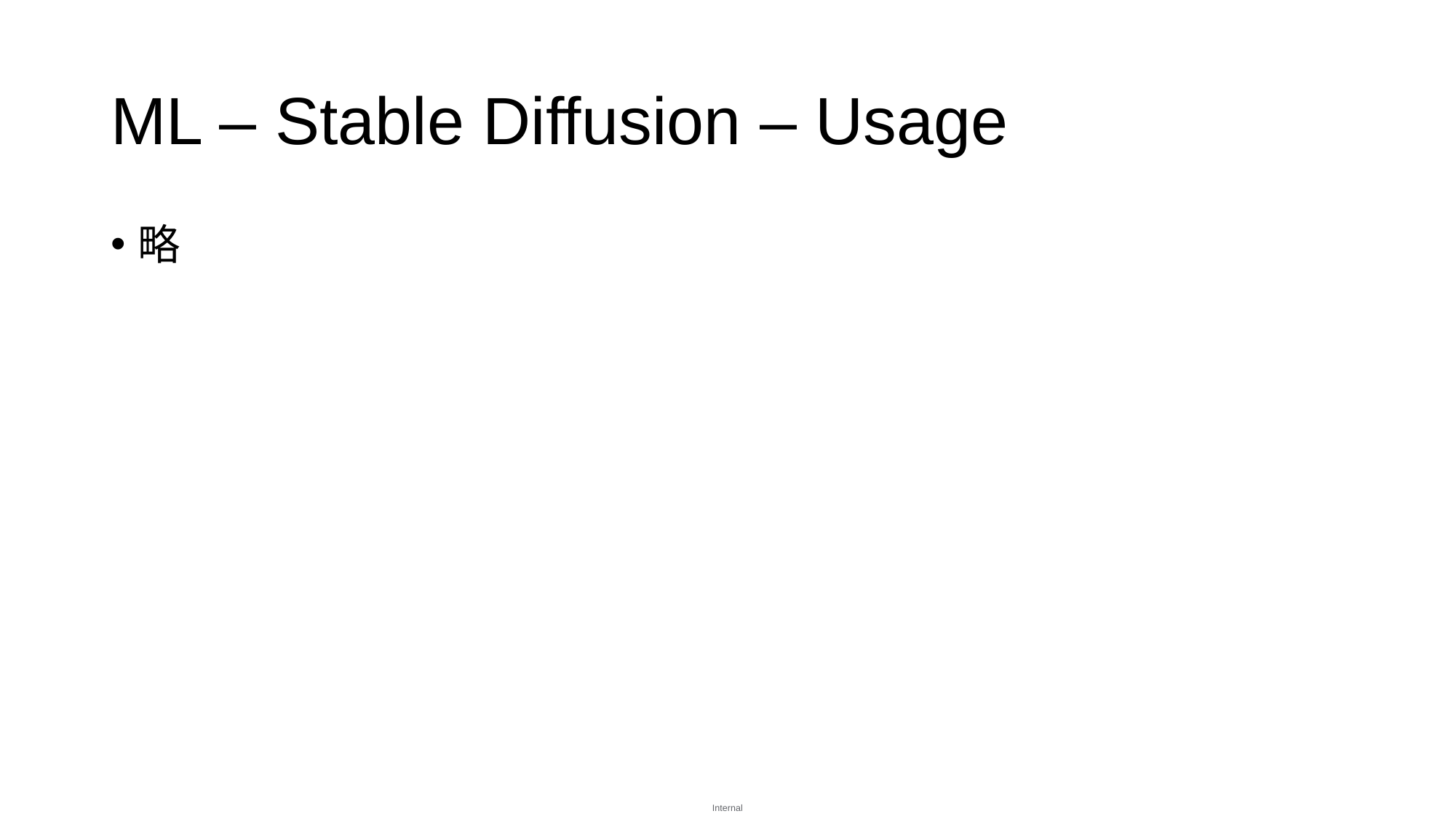

# ML – Stable Diffusion – Usage
略